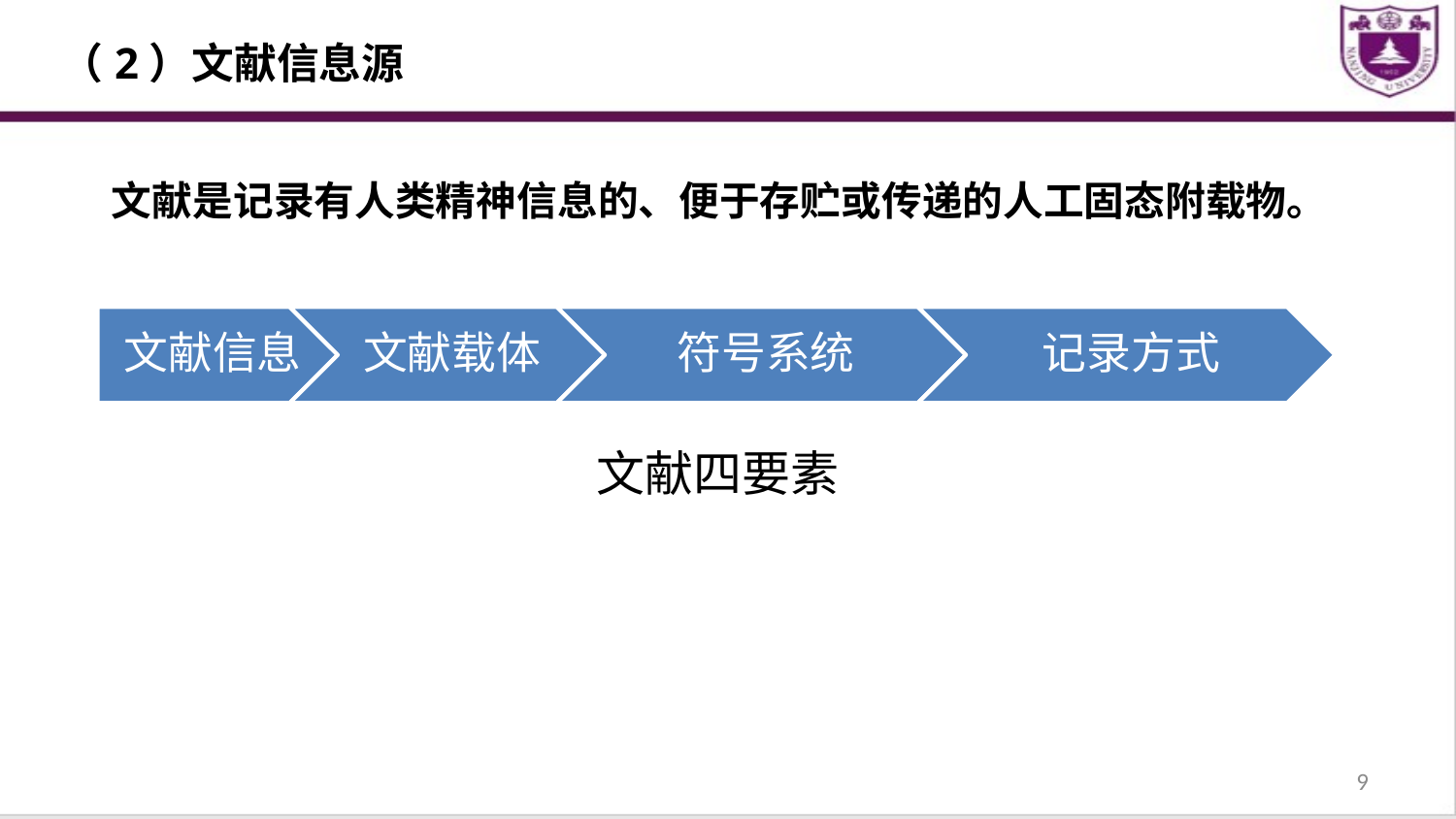

（2）文献信息源
文献是记录有人类精神信息的、便于存贮或传递的人工固态附载物。
文献信息
文献载体
符号系统
记录方式
文献四要素
9